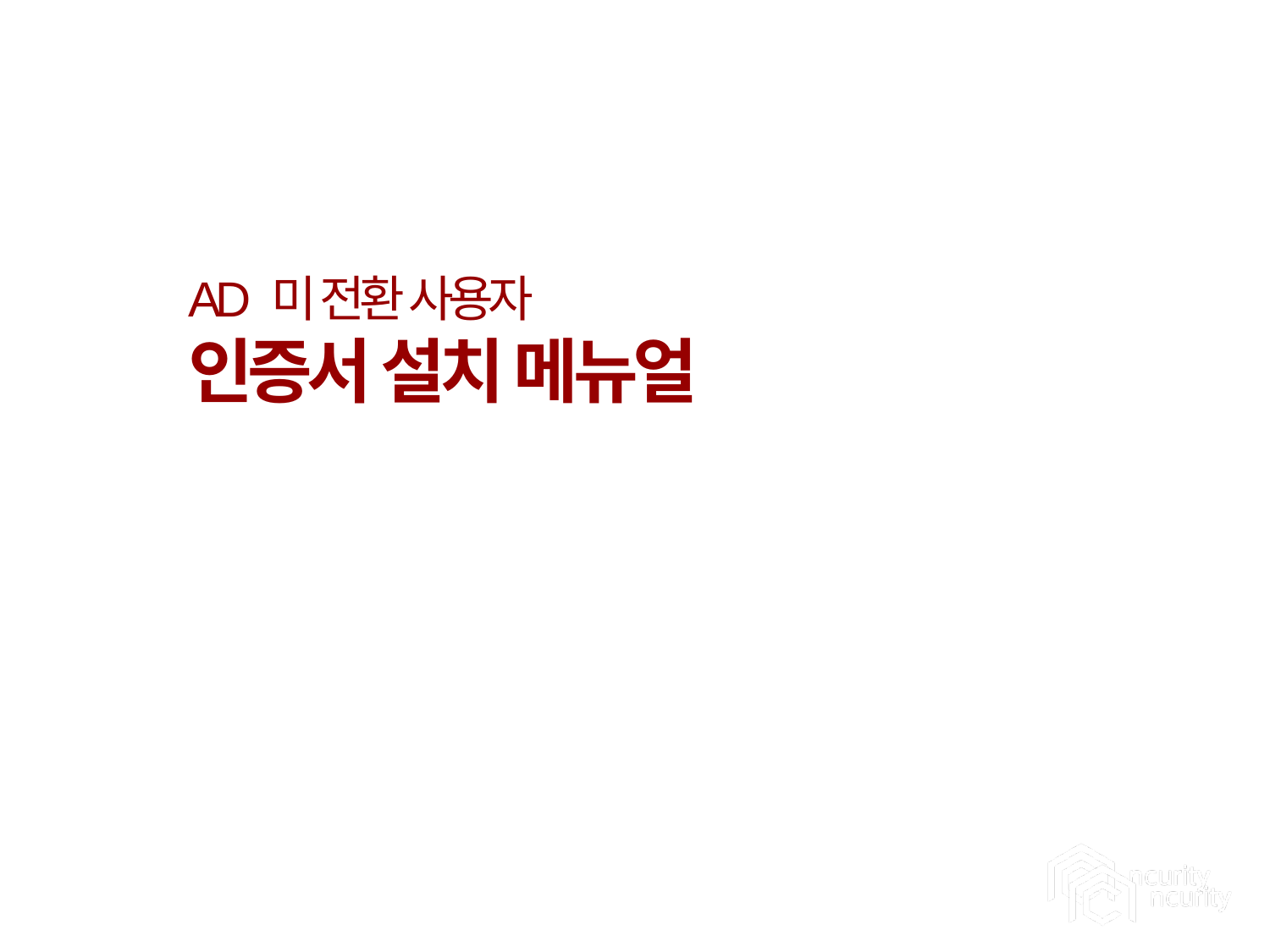

AD 미 전환 사용자
인증서 설치 메뉴얼